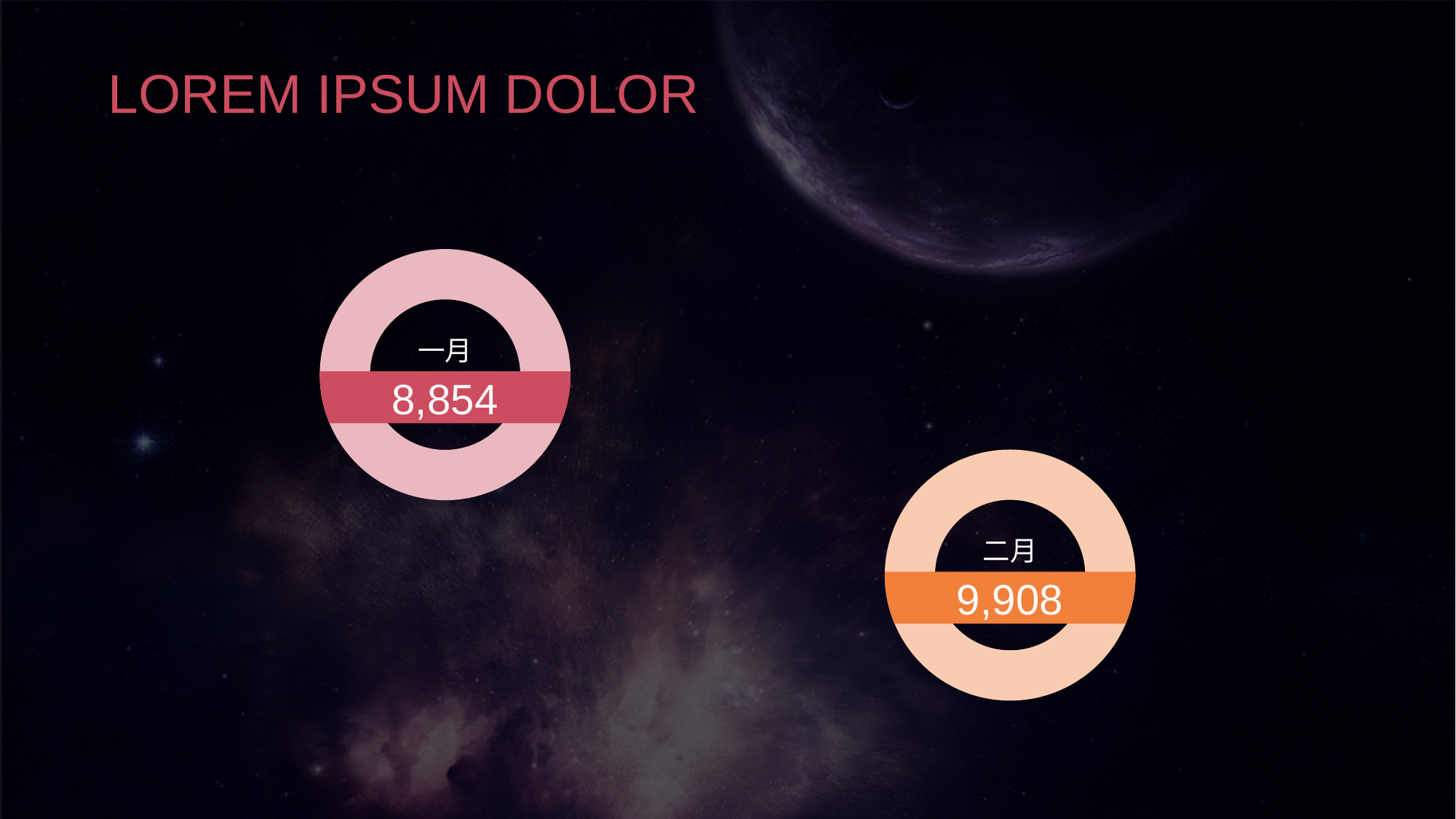

LOREM IPSUM DOLOR
一月
8,854
二月
9,908